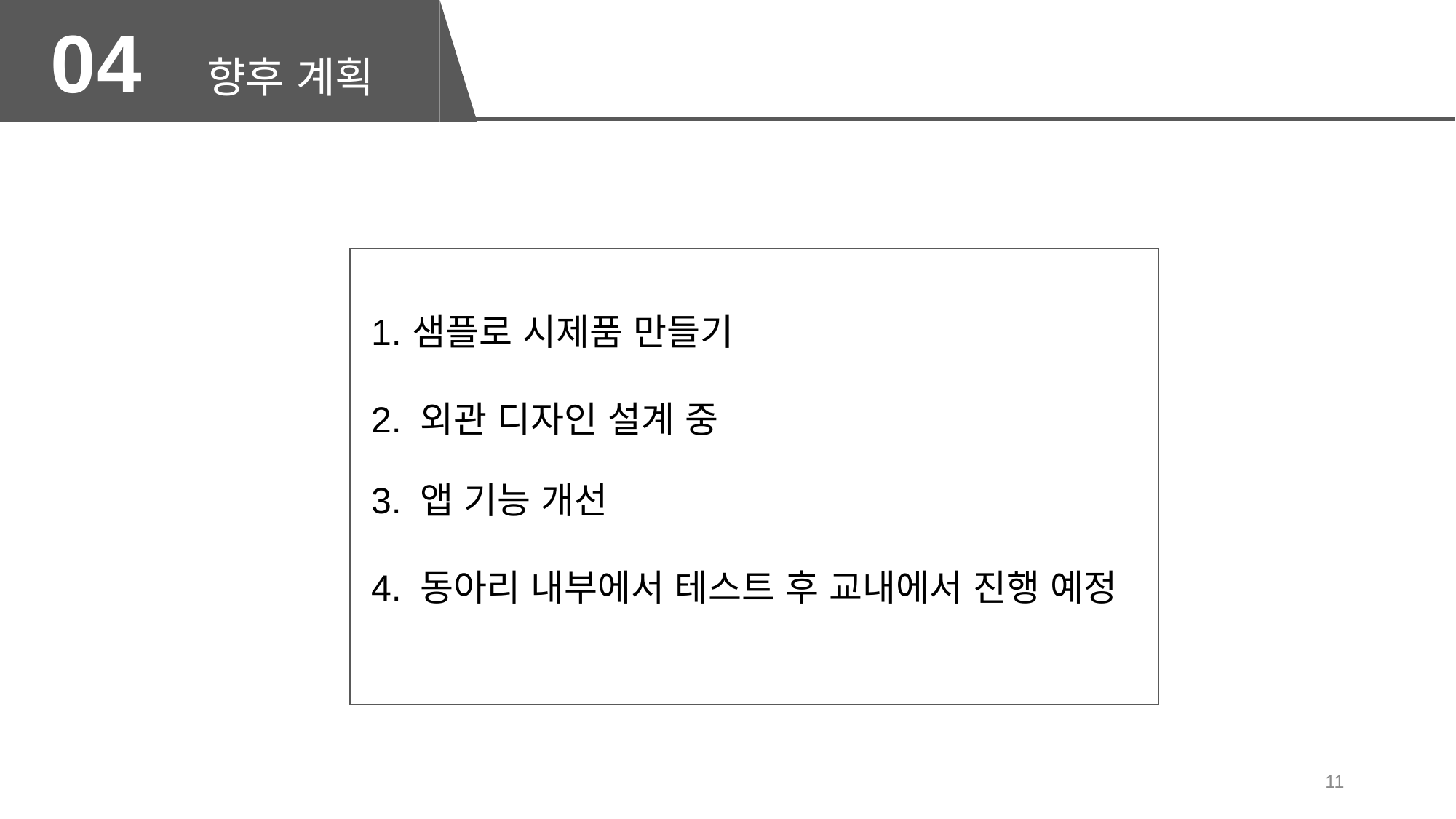

04  향후 계획

샘플로 시제품 만들기

2. 외관 디자인 설계 중

3. 앱 기능 개선

4. 동아리 내부에서 테스트 후 교내에서 진행 예정

11